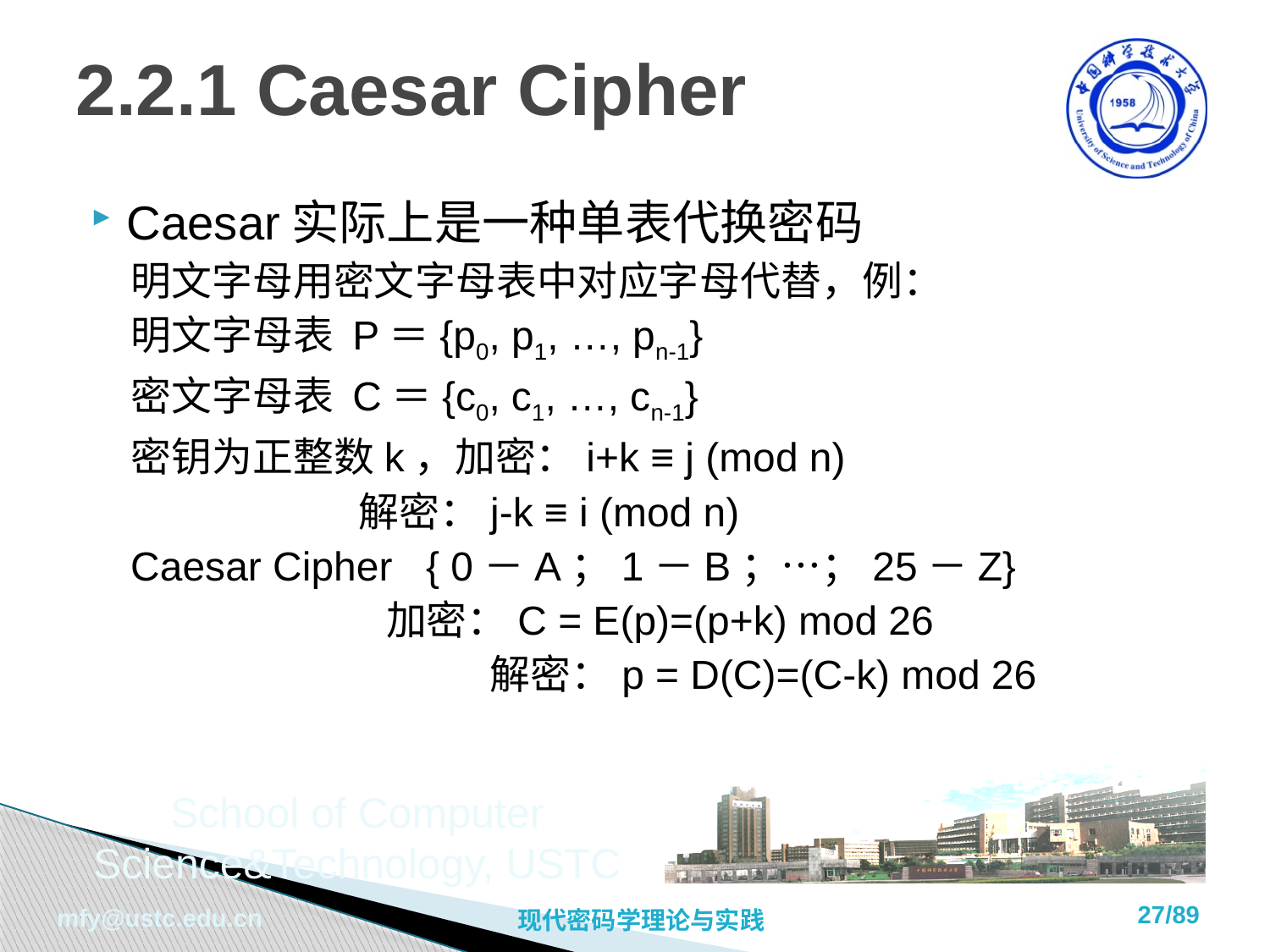

# 2.2.1 Caesar Cipher
Caesar实际上是一种单表代换密码
明文字母用密文字母表中对应字母代替，例：
明文字母表 P＝{p0, p1, …, pn-1}
密文字母表 C＝{c0, c1, …, cn-1}
密钥为正整数k，加密：i+k ≡ j (mod n)
                        解密：j-k ≡ i (mod n)
Caesar Cipher   { 0－A；1－B；…；25－Z}
                           加密：C = E(p)=(p+k) mod 26
		                     解密：p = D(C)=(C-k) mod 26